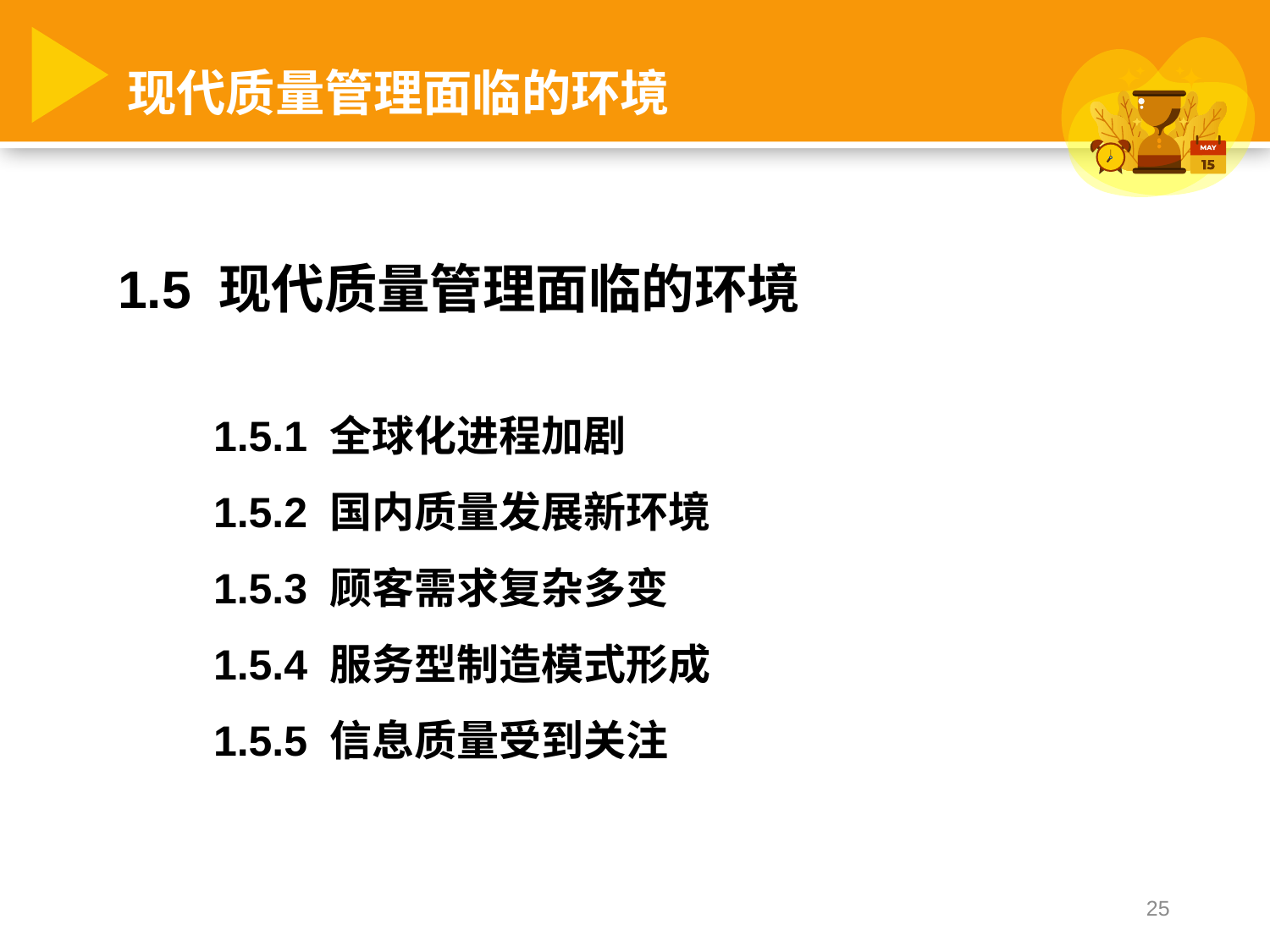

现代质量管理面临的环境

1.5 现代质量管理面临的环境
1.5.1 全球化进程加剧
1.5.2 国内质量发展新环境
1.5.3 顾客需求复杂多变
1.5.4 服务型制造模式形成
1.5.5 信息质量受到关注

25